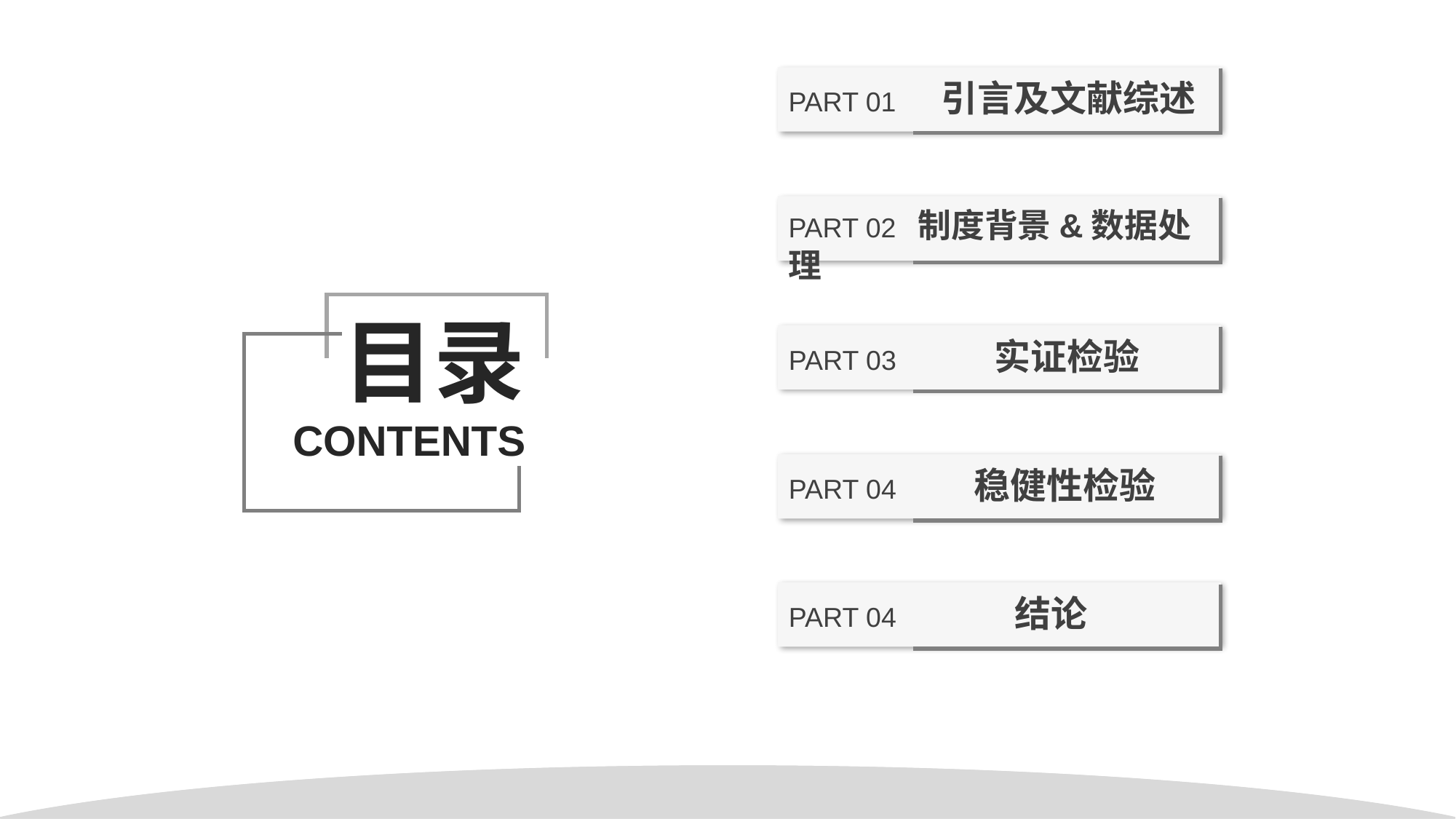

PART 01     引言及文献综述

PART 02  制度背景&数据处理

目录
CONTENTS

PART 03          实证检验

PART 04        稳健性检验

PART 04            结论